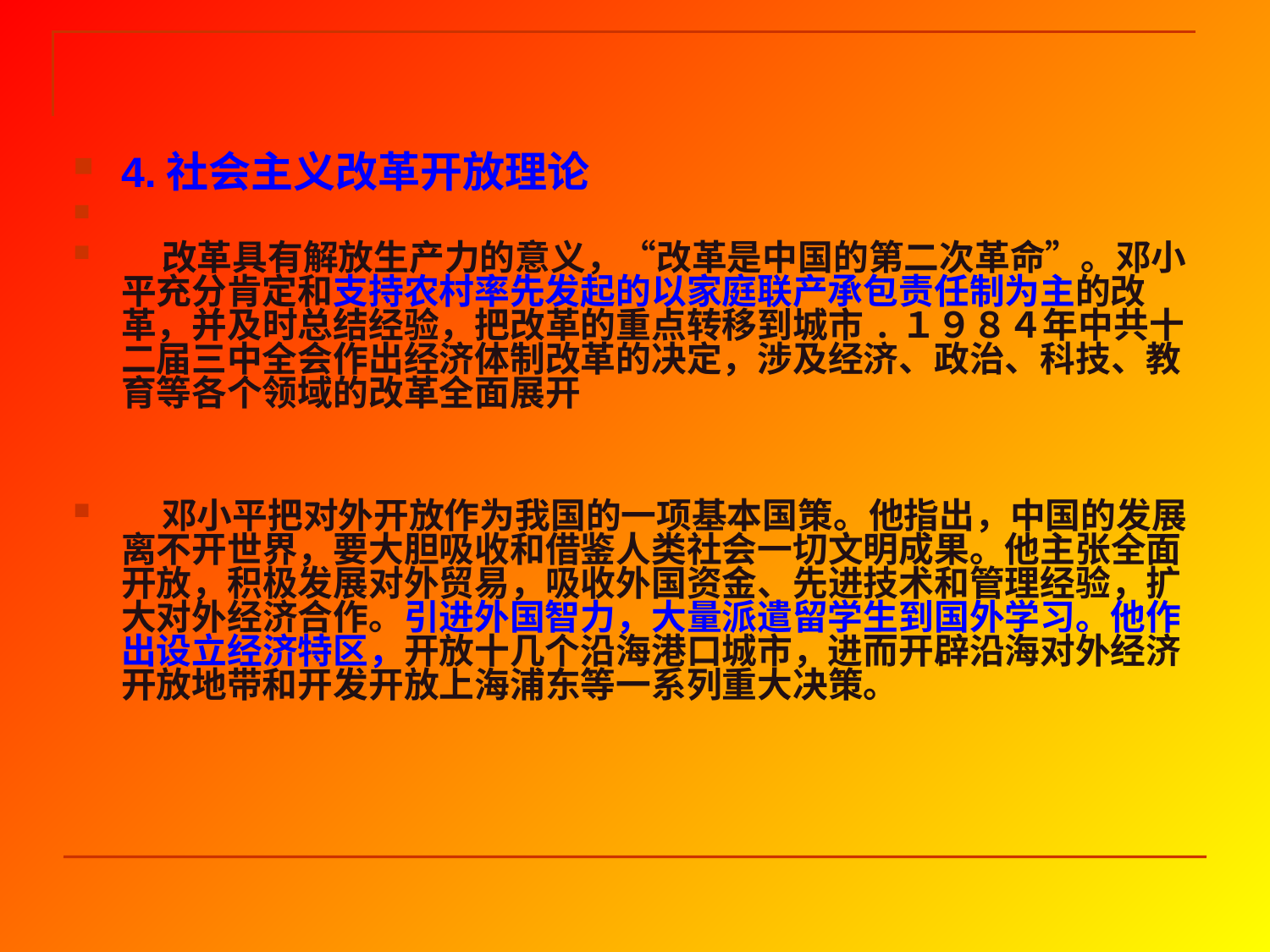

4.社会主义改革开放理论

    改革具有解放生产力的意义，“改革是中国的第二次革命”。邓小平充分肯定和支持农村率先发起的以家庭联产承包责任制为主的改革，并及时总结经验，把改革的重点转移到城市.１９８４年中共十二届三中全会作出经济体制改革的决定，涉及经济、政治、科技、教育等各个领域的改革全面展开

    邓小平把对外开放作为我国的一项基本国策。他指出，中国的发展离不开世界，要大胆吸收和借鉴人类社会一切文明成果。他主张全面开放，积极发展对外贸易，吸收外国资金、先进技术和管理经验，扩大对外经济合作。引进外国智力，大量派遣留学生到国外学习。他作出设立经济特区，开放十几个沿海港口城市，进而开辟沿海对外经济开放地带和开发开放上海浦东等一系列重大决策。